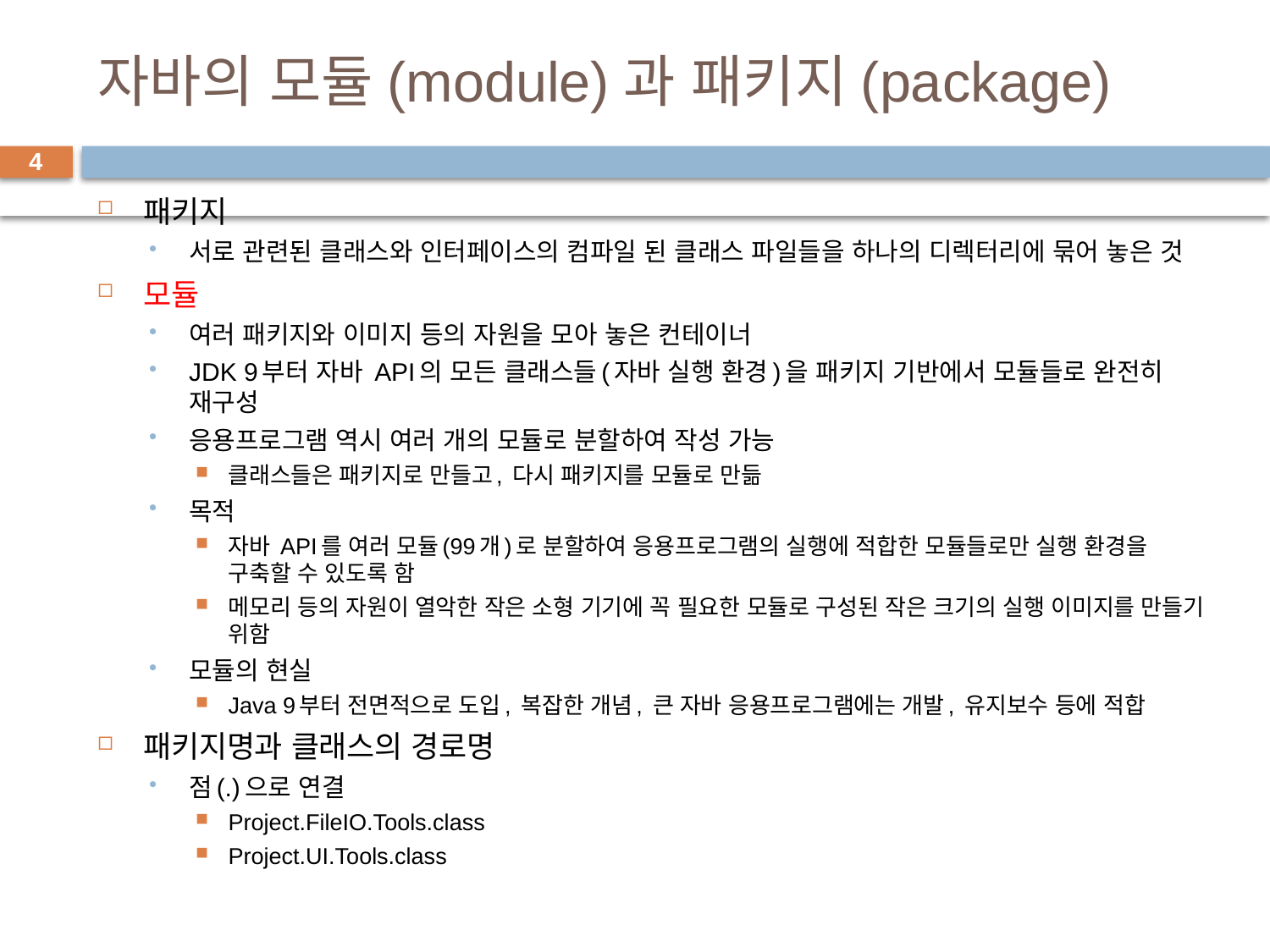

# 자바의 모듈(module)과 패키지(package)
4
패키지
서로 관련된 클래스와 인터페이스의 컴파일 된 클래스 파일들을 하나의 디렉터리에 묶어 놓은 것
모듈
여러 패키지와 이미지 등의 자원을 모아 놓은 컨테이너
JDK 9부터 자바 API의 모든 클래스들(자바 실행 환경)을 패키지 기반에서 모듈들로 완전히 재구성
응용프로그램 역시 여러 개의 모듈로 분할하여 작성 가능
클래스들은 패키지로 만들고, 다시 패키지를 모듈로 만듦
목적
자바 API를 여러 모듈(99개)로 분할하여 응용프로그램의 실행에 적합한 모듈들로만 실행 환경을 구축할 수 있도록 함
메모리 등의 자원이 열악한 작은 소형 기기에 꼭 필요한 모듈로 구성된 작은 크기의 실행 이미지를 만들기 위함
모듈의 현실
Java 9부터 전면적으로 도입, 복잡한 개념, 큰 자바 응용프로그램에는 개발, 유지보수 등에 적합
패키지명과 클래스의 경로명
점(.)으로 연결
Project.FileIO.Tools.class
Project.UI.Tools.class